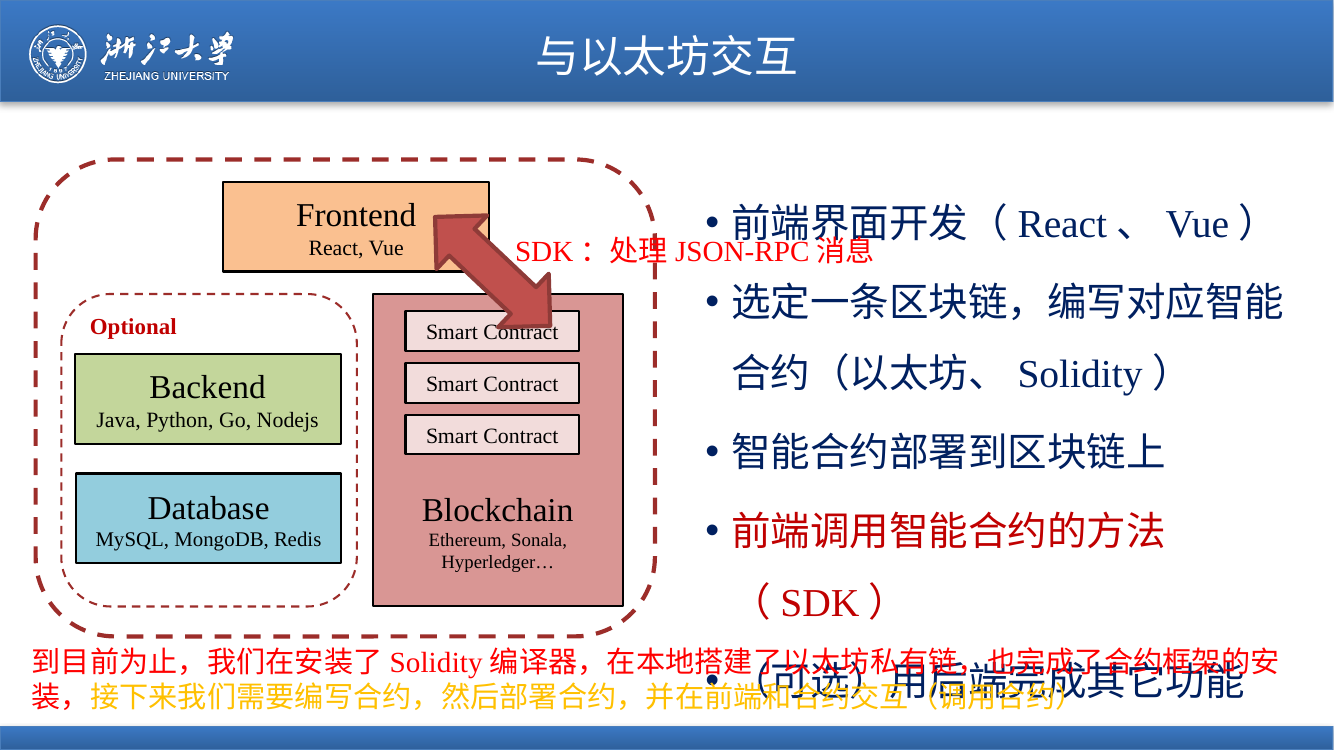

# 与以太坊交互

Frontend
React, Vue

Optional
Backend
Java, Python, Go, Nodejs
Database
MySQL, MongoDB, Redis

Blockchain
Ethereum, Sonala, Hyperledger…
Smart Contract
Smart Contract
Smart Contract
前端界面开发（React、Vue）
选定一条区块链，编写对应智能合约（以太坊、Solidity）
智能合约部署到区块链上
前端调用智能合约的方法（SDK）
（可选）用后端完成其它功能
SDK：处理JSON-RPC消息

到目前为止，我们在安装了Solidity编译器，在本地搭建了以太坊私有链，也完成了合约框架的安装，接下来我们需要编写合约，然后部署合约，并在前端和合约交互（调用合约）